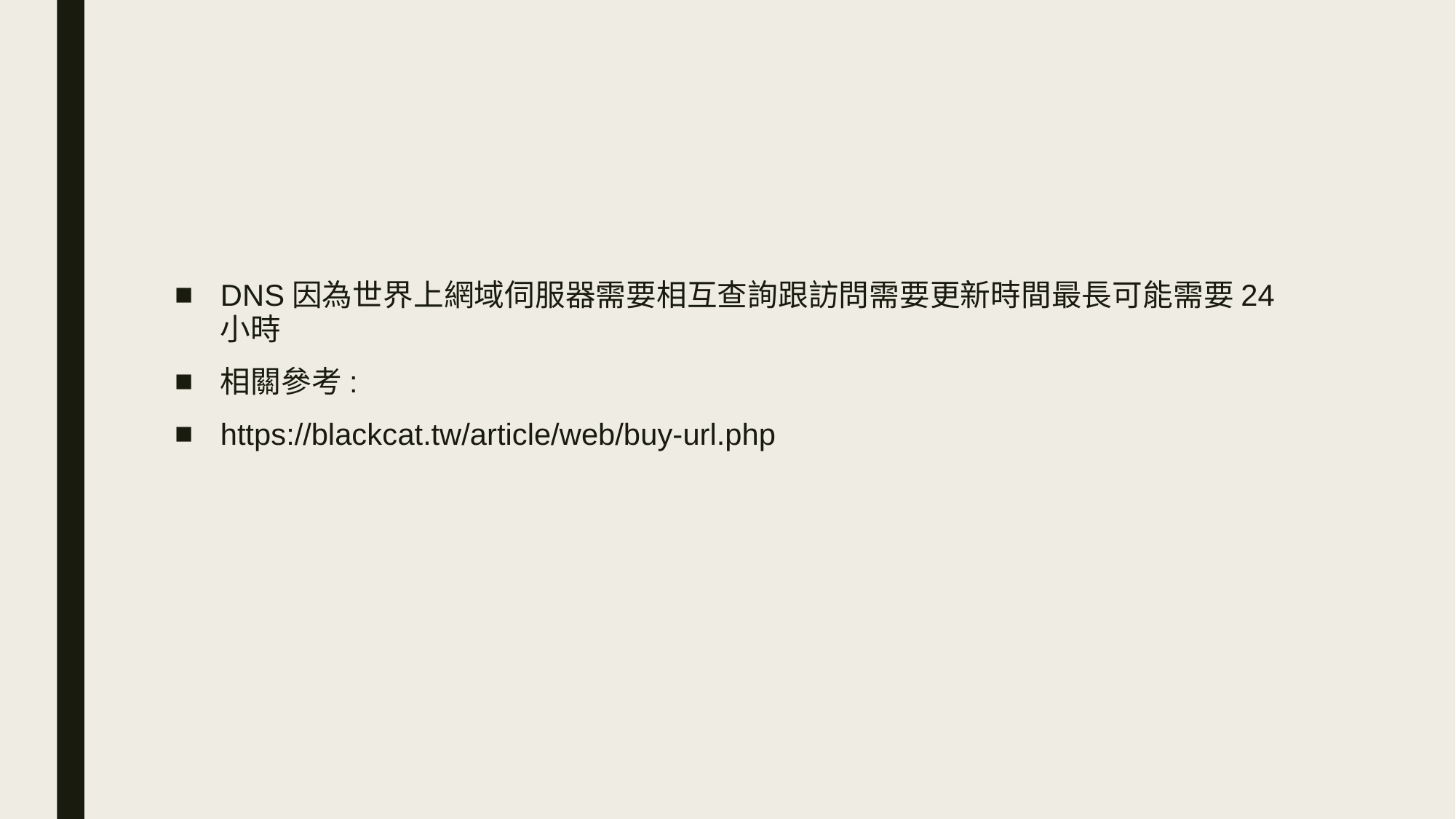

#
DNS因為世界上網域伺服器需要相互查詢跟訪問需要更新時間最長可能需要24小時
相關參考:
https://blackcat.tw/article/web/buy-url.php